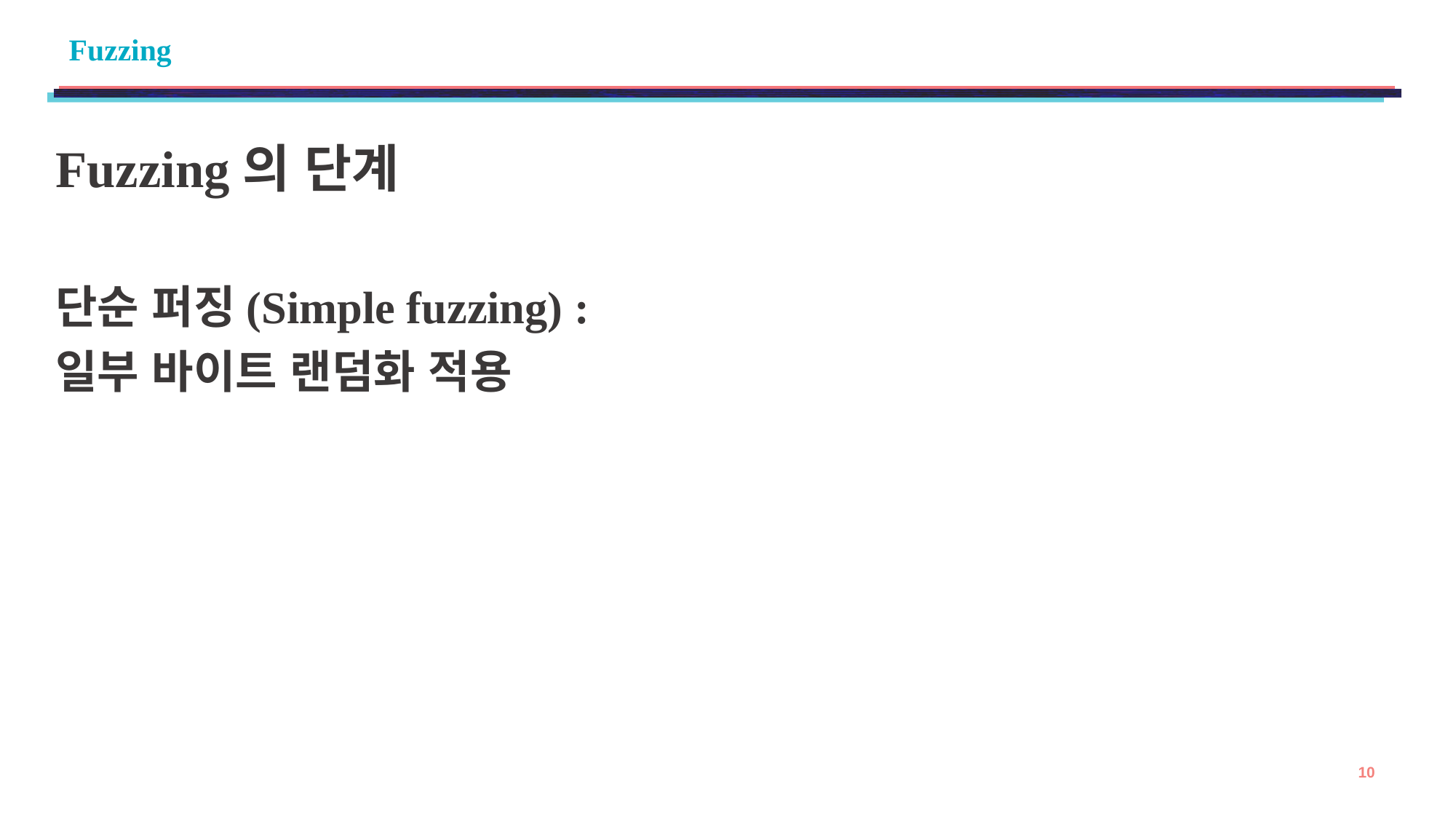

# Fuzzing
Fuzzing의 단계

단순 퍼징(Simple fuzzing) :
일부 바이트 랜덤화 적용